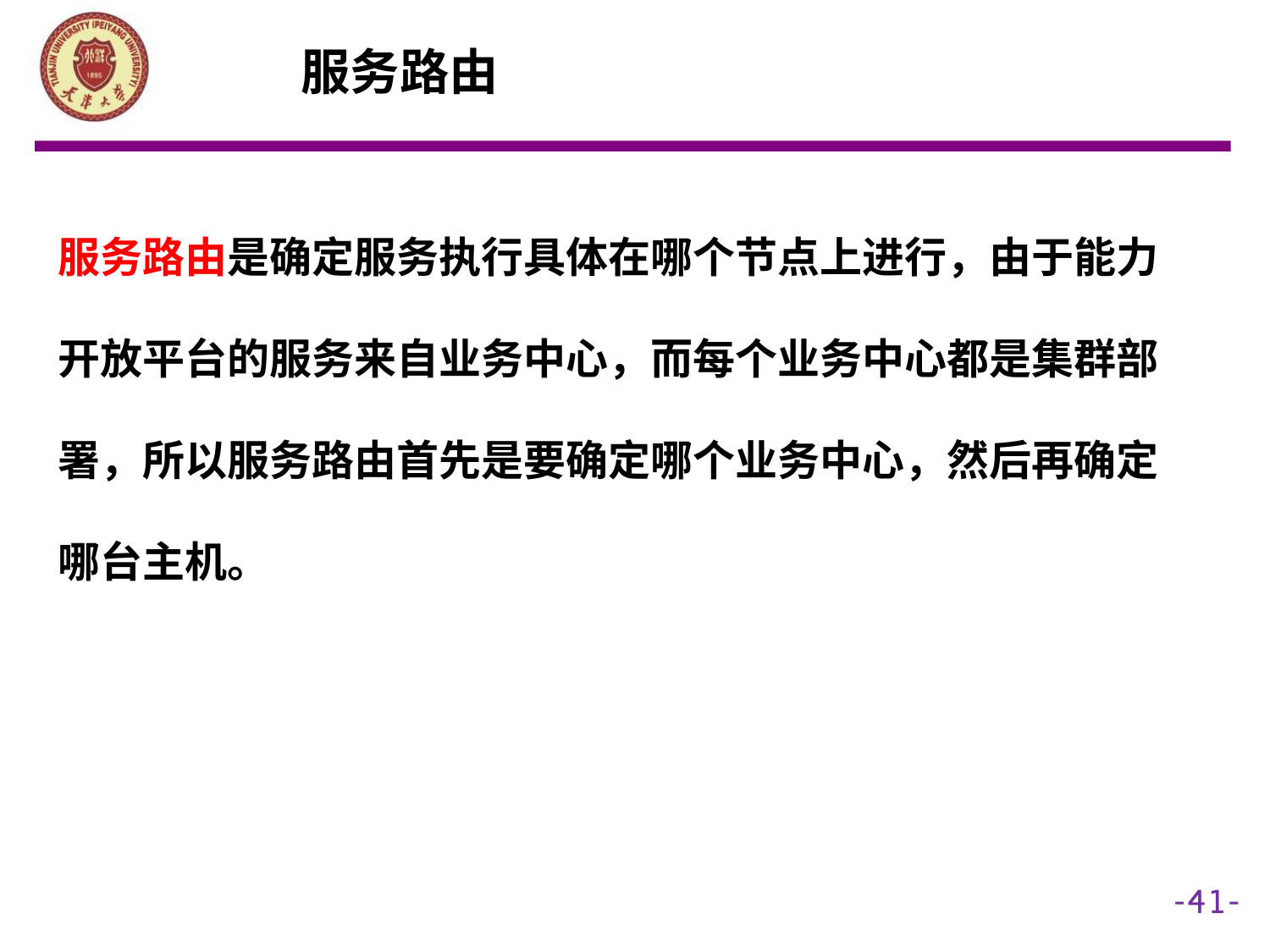

服务路由
服务路由是确定服务执行具体在哪个节点上进行，由于能力开放平台的服务来自业务中心，而每个业务中心都是集群部署，所以服务路由首先是要确定哪个业务中心，然后再确定哪台主机。